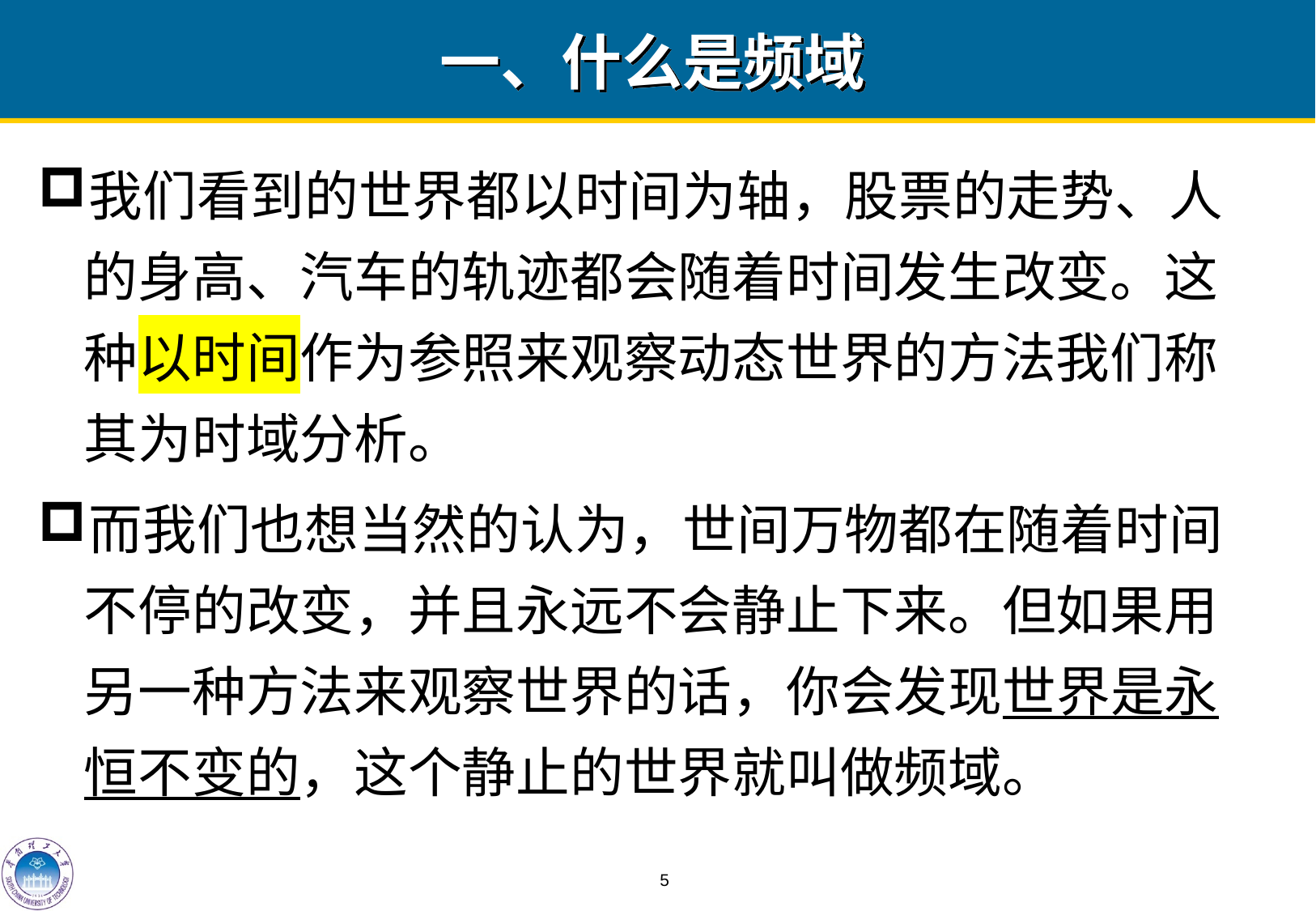

# 一、什么是频域
我们看到的世界都以时间为轴，股票的走势、人的身高、汽车的轨迹都会随着时间发生改变。这种以时间作为参照来观察动态世界的方法我们称其为时域分析。
而我们也想当然的认为，世间万物都在随着时间不停的改变，并且永远不会静止下来。但如果用另一种方法来观察世界的话，你会发现世界是永恒不变的，这个静止的世界就叫做频域。

5